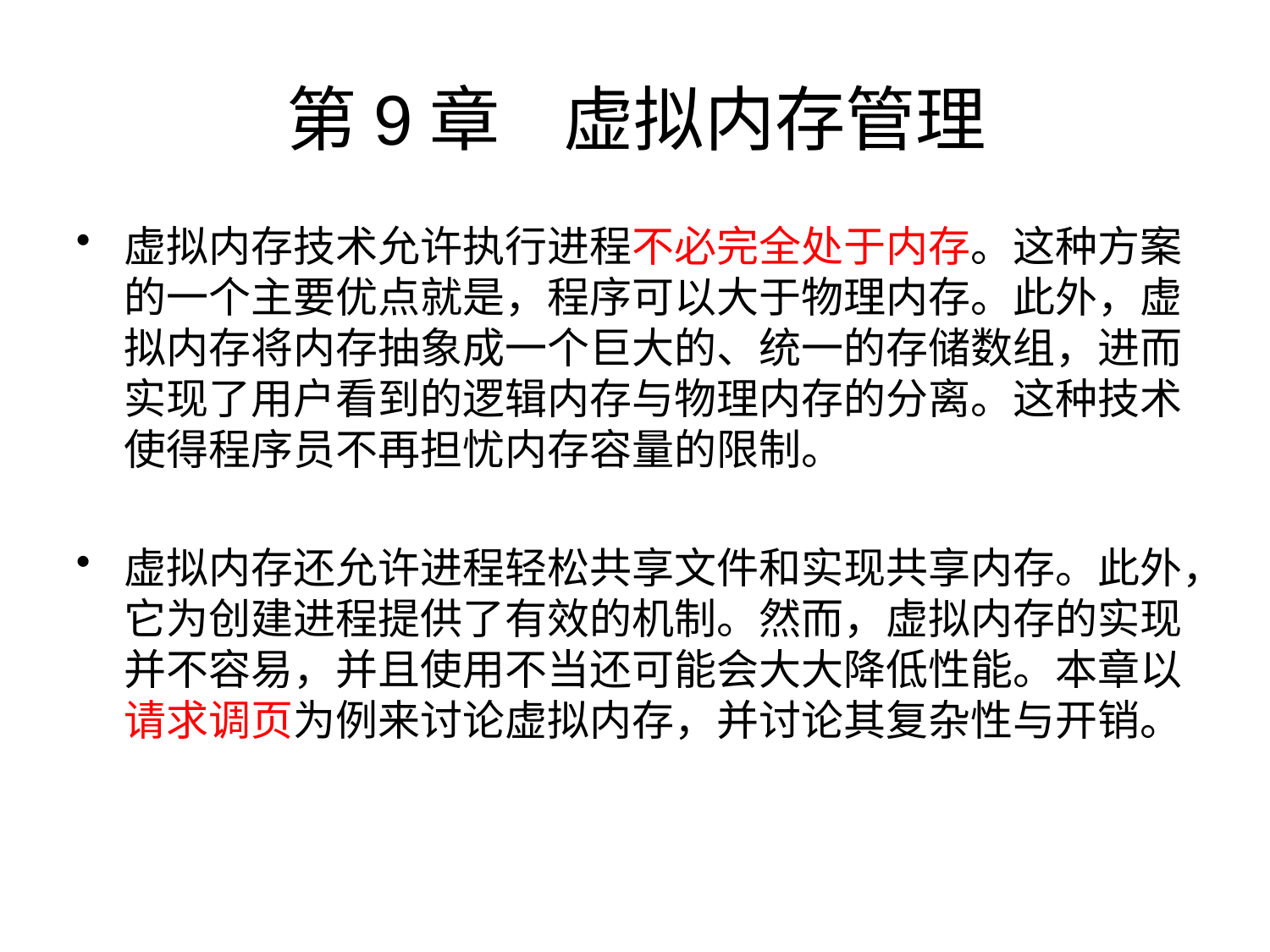

# 第9章    虚拟内存管理
虚拟内存技术允许执行进程不必完全处于内存。这种方案的一个主要优点就是，程序可以大于物理内存。此外，虚拟内存将内存抽象成一个巨大的、统一的存储数组，进而实现了用户看到的逻辑内存与物理内存的分离。这种技术使得程序员不再担忧内存容量的限制。

虚拟内存还允许进程轻松共享文件和实现共享内存。此外，它为创建进程提供了有效的机制。然而，虚拟内存的实现并不容易，并且使用不当还可能会大大降低性能。本章以请求调页为例来讨论虚拟内存，并讨论其复杂性与开销。